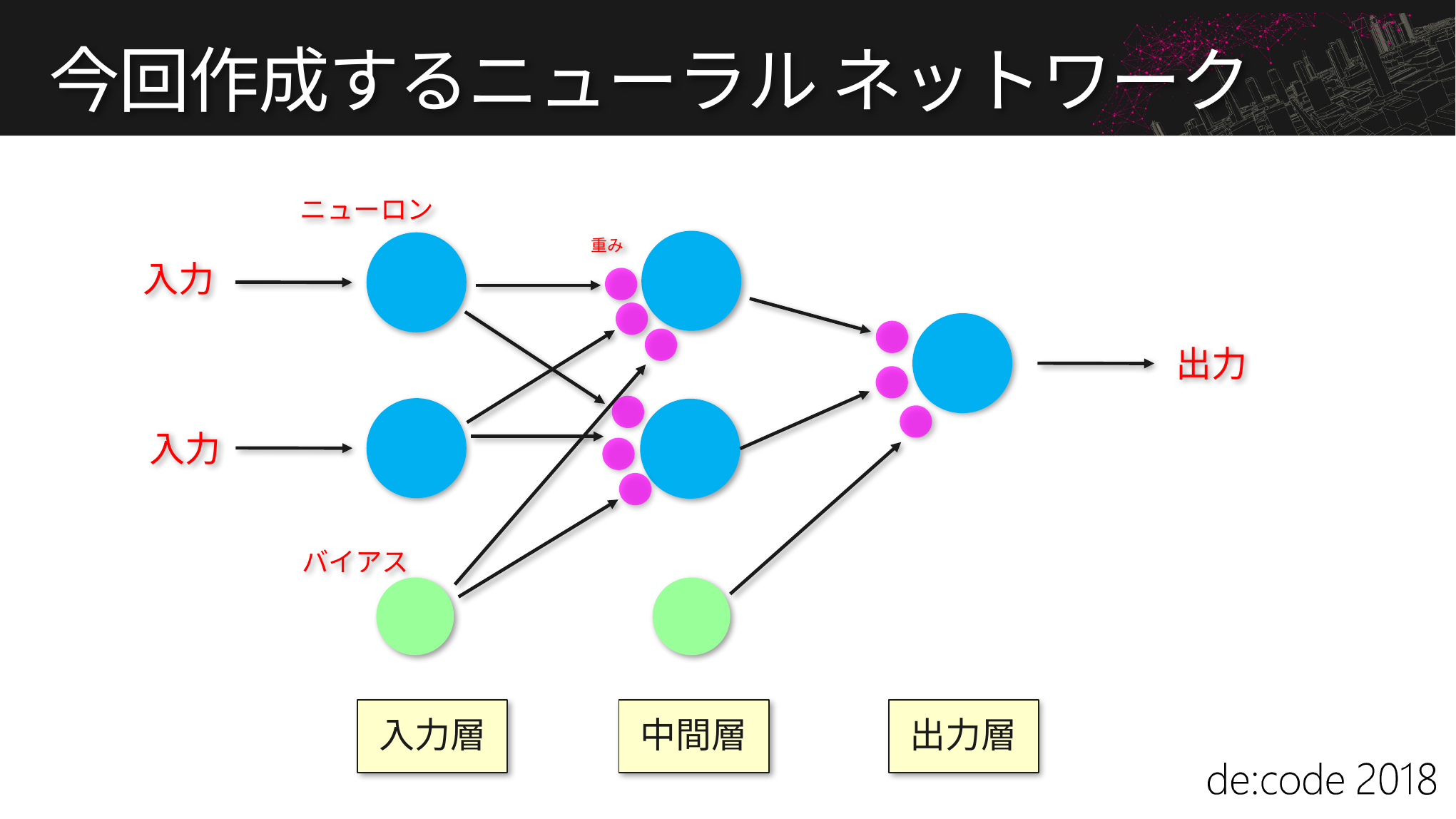

# 今回作成するニューラル ネットワーク
ニューロン
重み

入力

出力

入力

バイアス

入力層
中間層
出力層